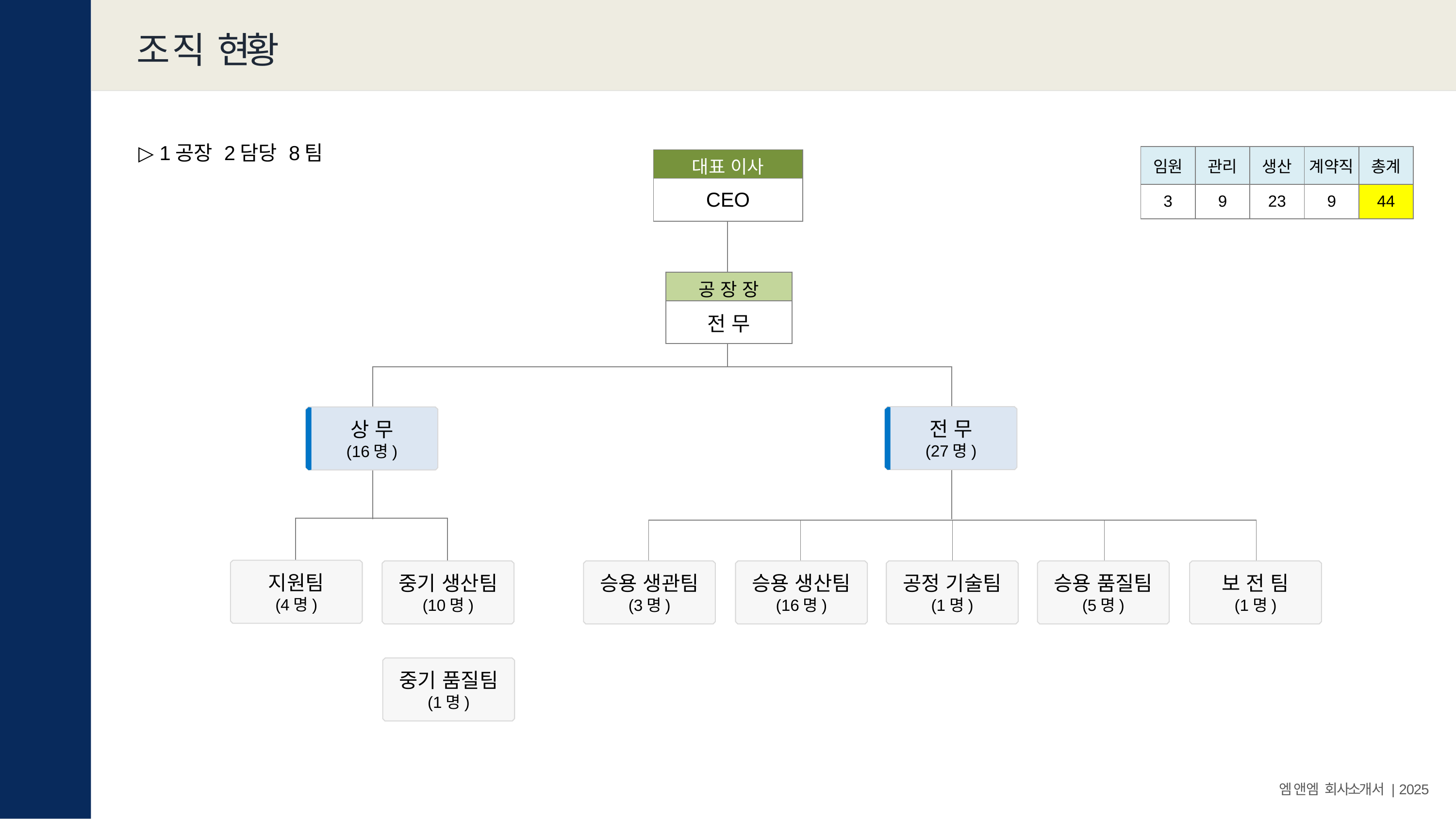

# 조 직  현 황
| ▷ 1공장 2담당 8팀 |
| --- |
| 임원 | 관리 | 생산 | 계약직 | 총계 |
| --- | --- | --- | --- | --- |
| 3 | 9 | 23 | 9 | 44 |
| 대표 이사 |
| --- |
| CEO |
| 공 장 장 |
| --- |
| 전 무 |
|  |
| --- |
전 무
(27명)

상 무
(16명)

|  |
| --- |
|  |  |  |  |
| --- | --- | --- | --- |
지원팀
(4명)
중기 생산팀
(10명)
승용 생관팀
(3명)
승용 생산팀
(16명)
공정 기술팀
(1명)
승용 품질팀
(5명)
보 전 팀
(1명)
중기 품질팀
(1명)
엠 앤 엠  회 사소개 서 | 2025